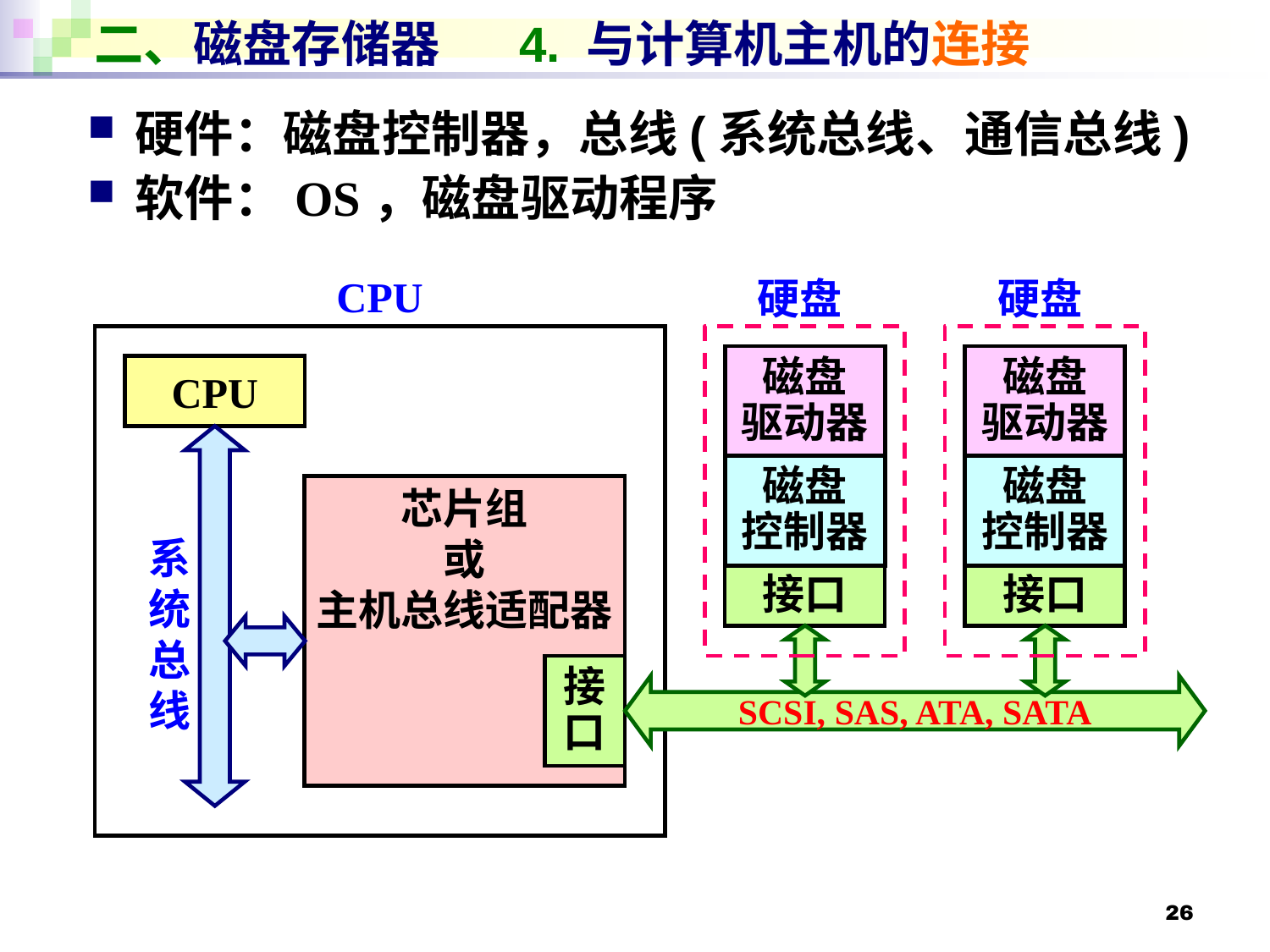

# 二、磁盘存储器      4. 与计算机主机的连接
硬件：磁盘控制器，总线(系统总线、通信总线)
软件：OS，磁盘驱动程序
CPU
硬盘
硬盘

磁盘
驱动器
磁盘
驱动器
CPU

磁盘
控制器
磁盘
控制器
芯片组
或
主机总线适配器
系统总线
接口
接口

接口
SCSI, SAS, ATA, SATA
26